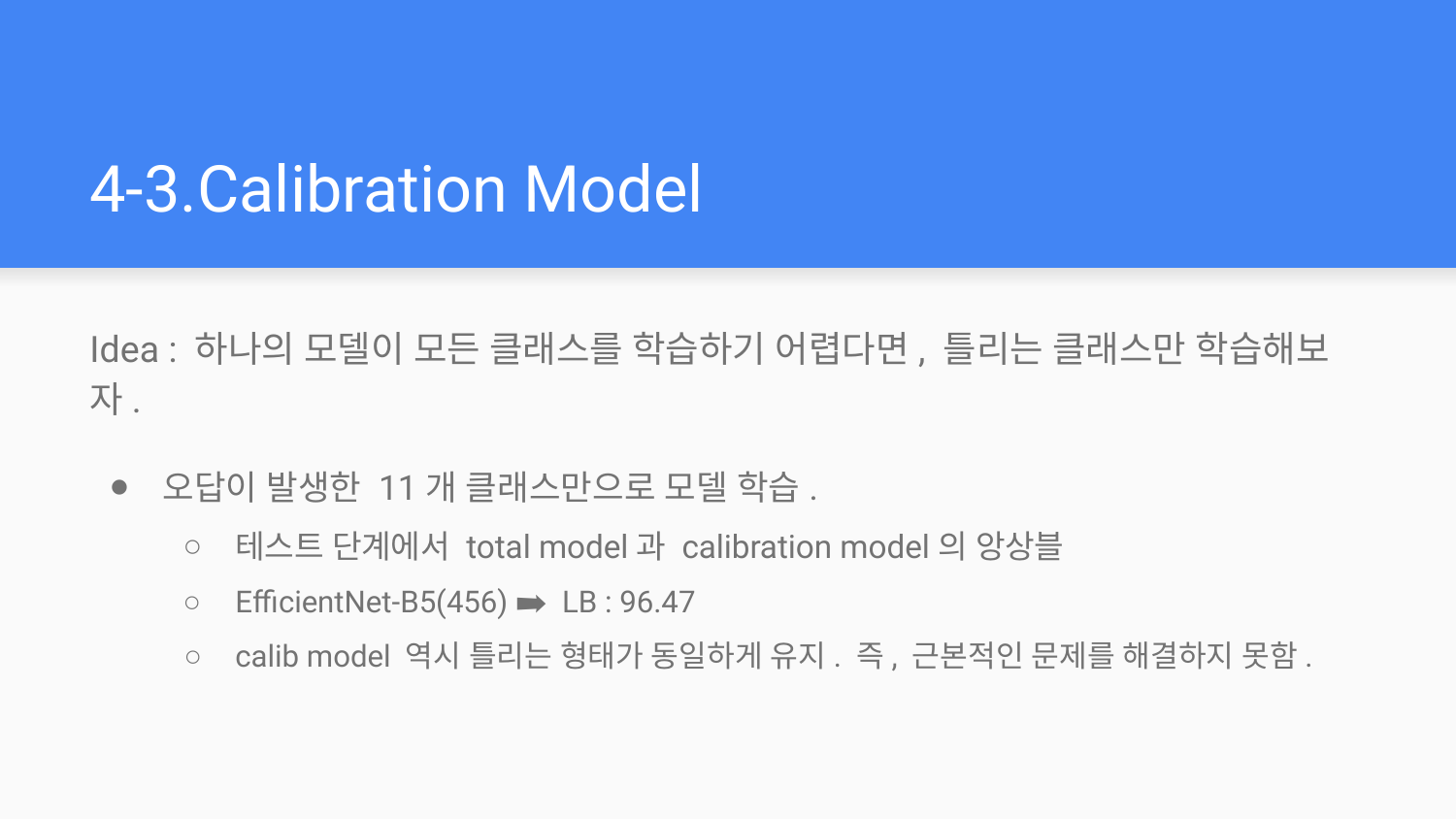

# 4-3.Calibration Model
Idea : 하나의 모델이 모든 클래스를 학습하기 어렵다면, 틀리는 클래스만 학습해보자.
오답이 발생한 11개 클래스만으로 모델 학습.
테스트 단계에서 total model과 calibration model의 앙상블
EfficientNet-B5(456) ➡️  LB : 96.47
calib model 역시 틀리는 형태가 동일하게 유지. 즉, 근본적인 문제를 해결하지 못함.